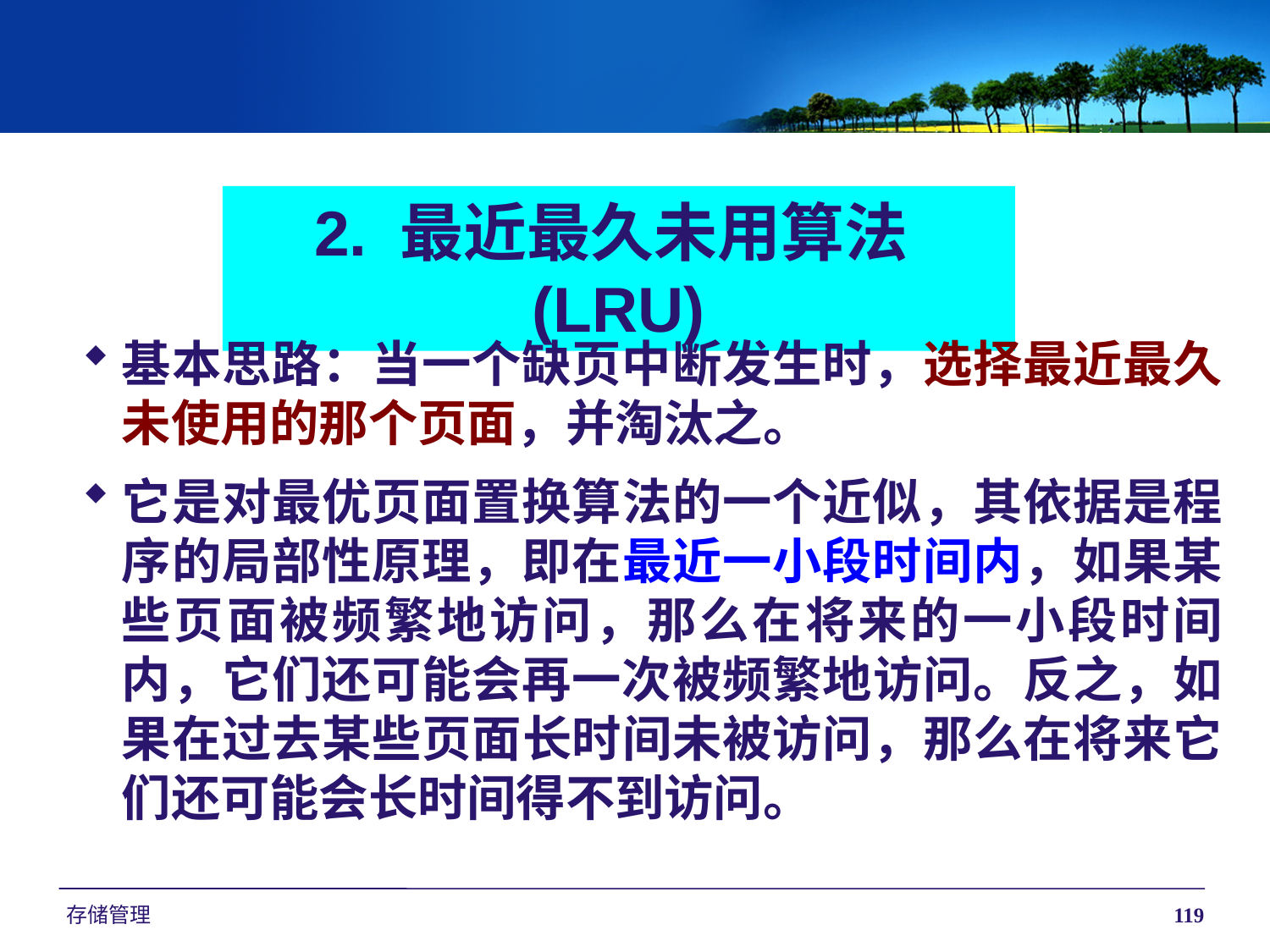

2. 最近最久未用算法(LRU)
基本思路：当一个缺页中断发生时，选择最近最久未使用的那个页面，并淘汰之。
它是对最优页面置换算法的一个近似，其依据是程序的局部性原理，即在最近一小段时间内，如果某些页面被频繁地访问，那么在将来的一小段时间内，它们还可能会再一次被频繁地访问。反之，如果在过去某些页面长时间未被访问，那么在将来它们还可能会长时间得不到访问。
存储管理
119